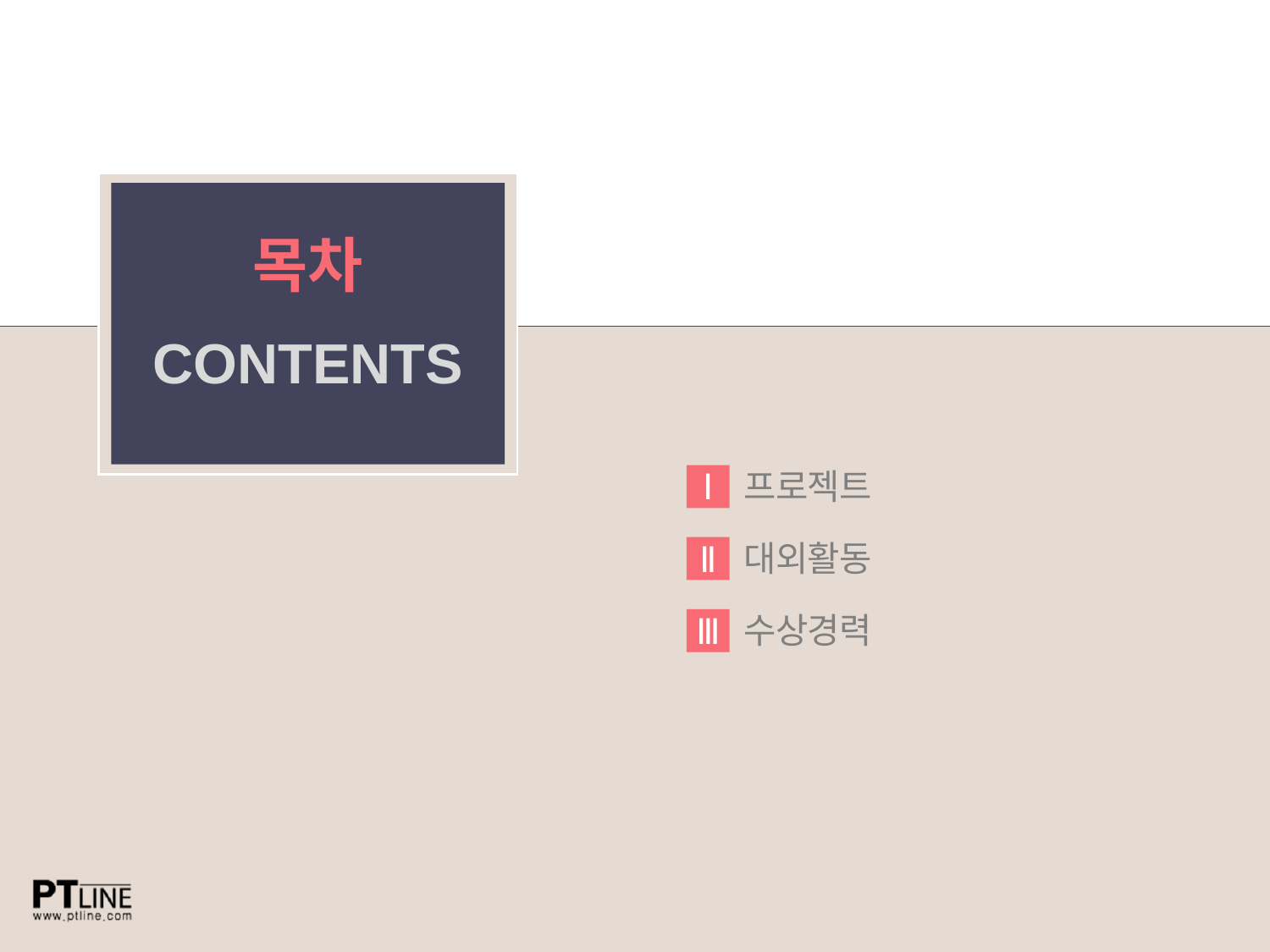

목차
CONTENTS
프로젝트
Ⅰ
대외활동
Ⅱ
수상경력
Ⅲ